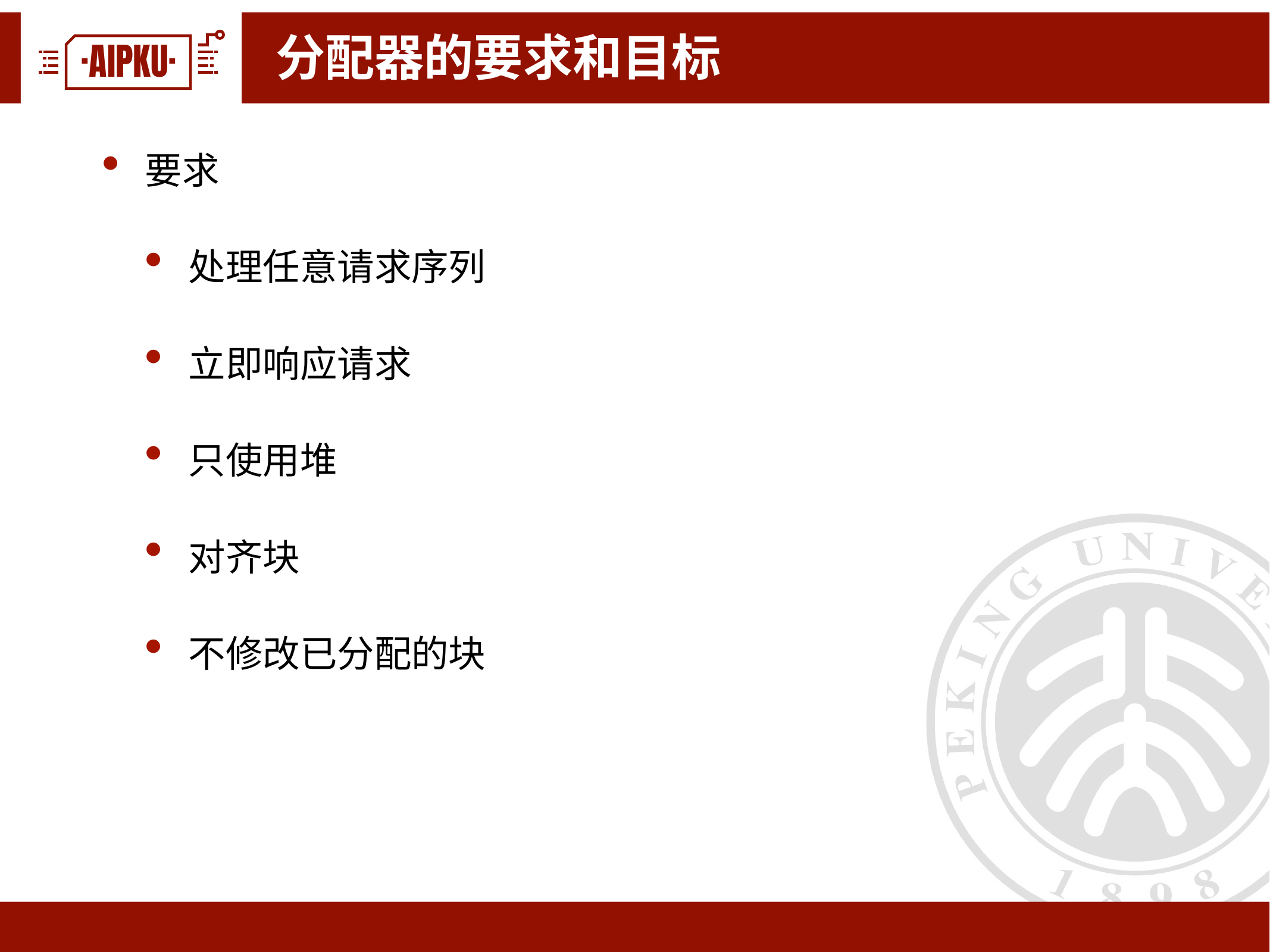

# 分配器的要求和目标
要求
处理任意请求序列
立即响应请求
只使用堆
对齐块
不修改已分配的块